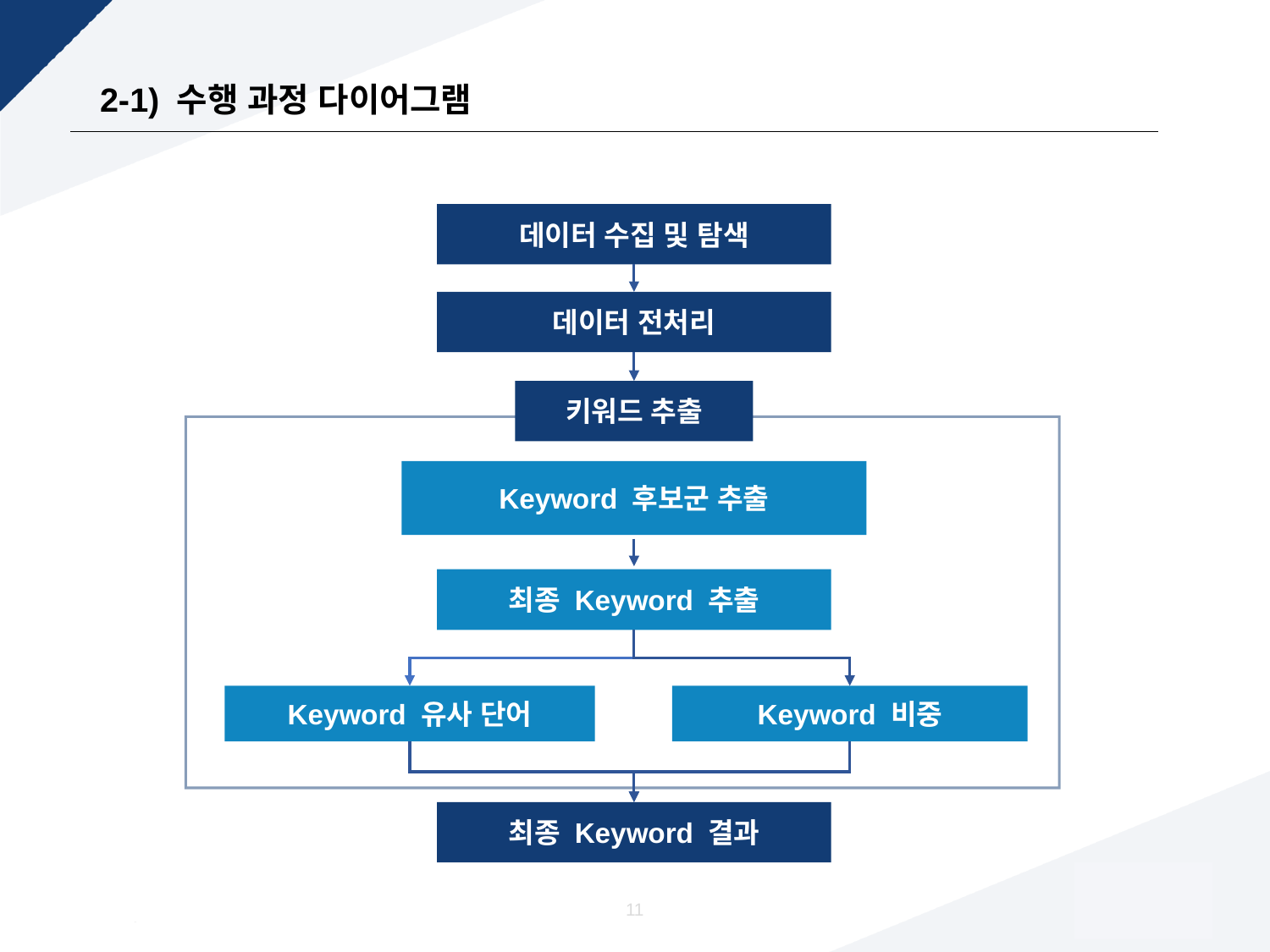

# 2-1) 수행 과정 다이어그램
데이터 수집 및 탐색
데이터 전처리
키워드 추출

Keyword 후보군 추출
최종 Keyword 추출
Keyword 유사 단어
Keyword 비중
최종 Keyword 결과